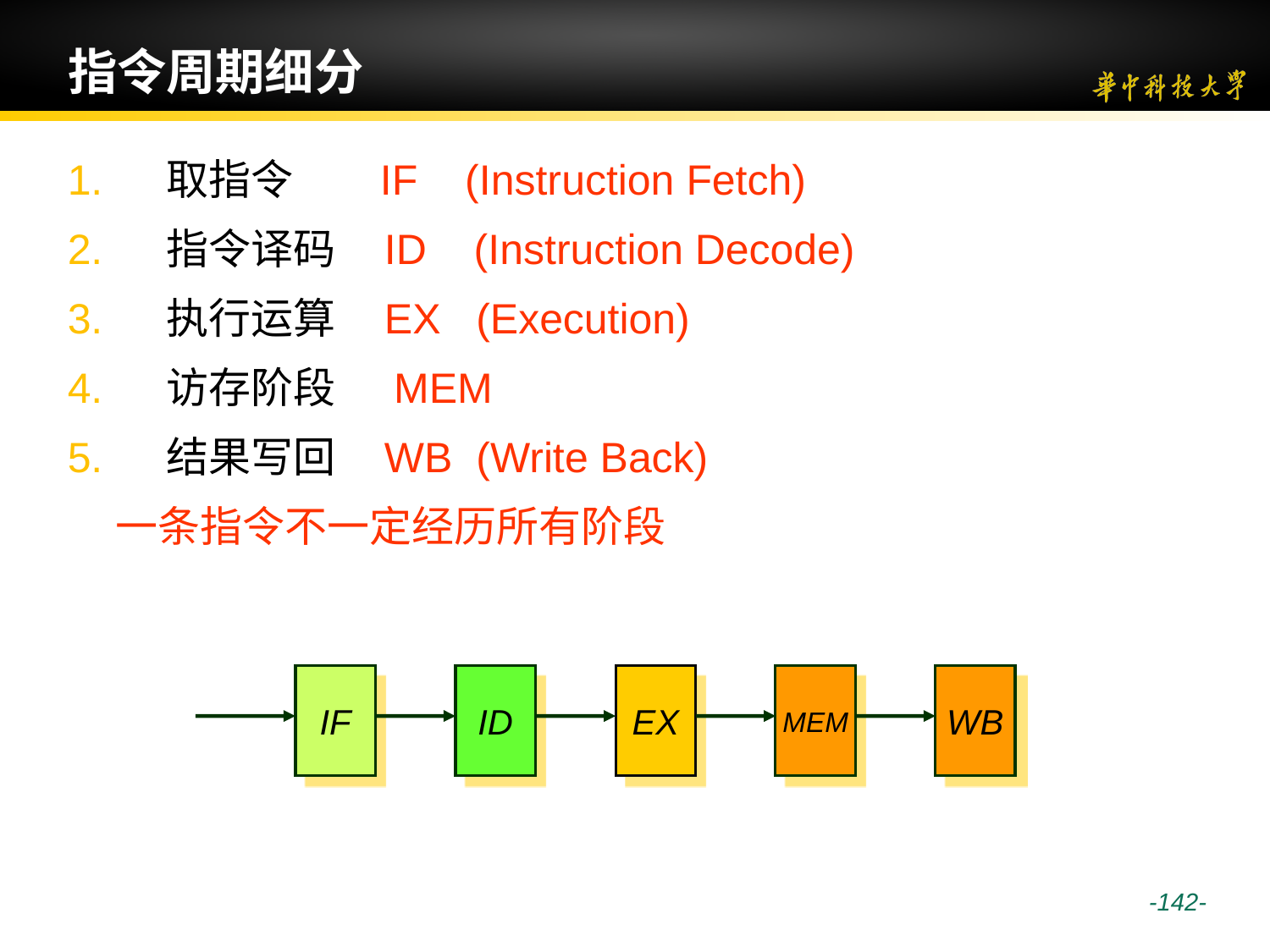

# 指令周期细分
 取指令        IF    (Instruction Fetch)
 指令译码    ID    (Instruction Decode)
 执行运算    EX   (Execution)
 访存阶段     MEM
 结果写回    WB  (Write Back)
    一条指令不一定经历所有阶段

IF
ID
EX
MEM
WB

 -142-